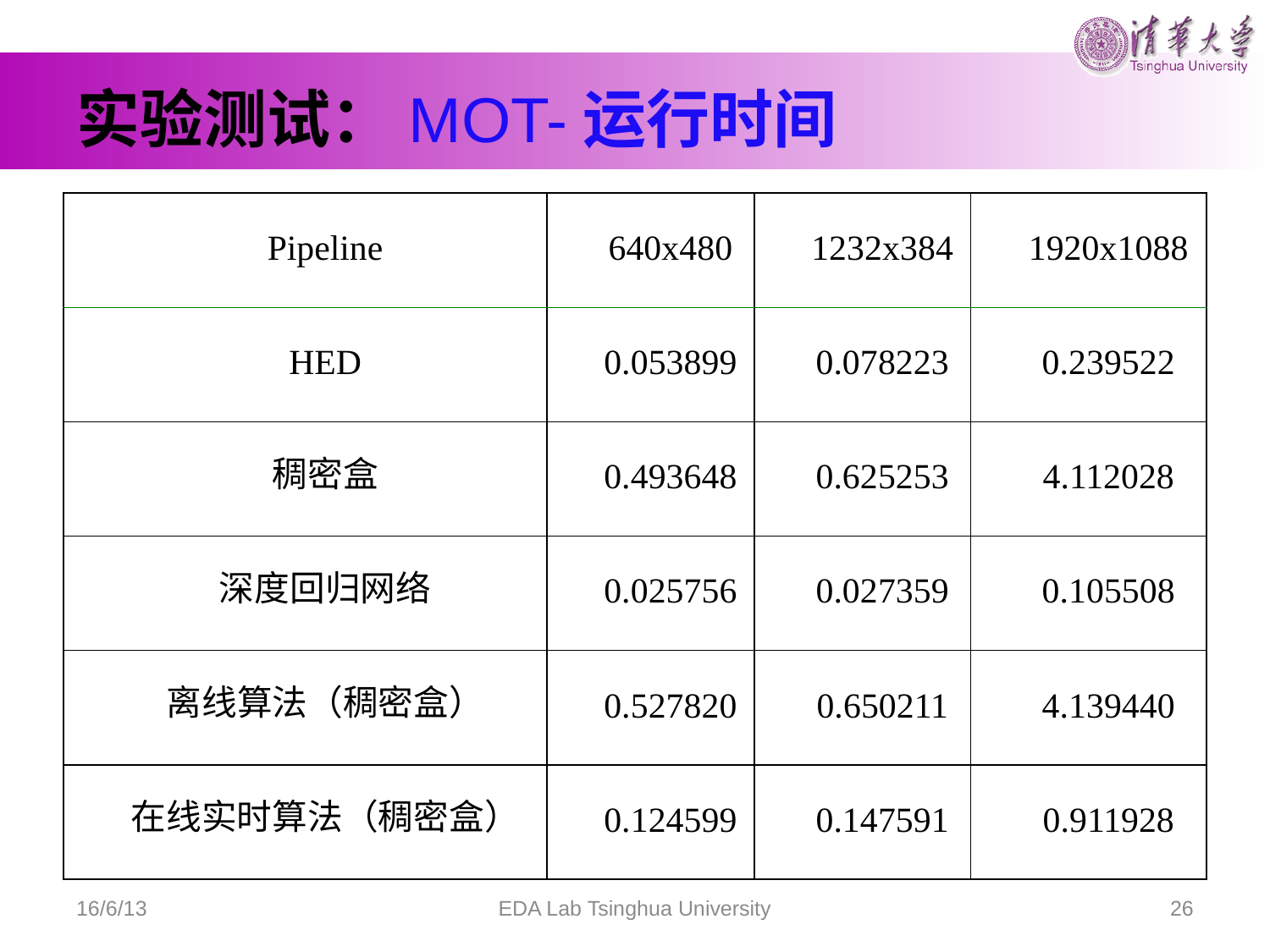

# 实验测试：MOT-运行时间

| Pipeline | 640x480 | 1232x384 | 1920x1088 |
| --- | --- | --- | --- |
| HED | 0.053899 | 0.078223 | 0.239522 |
| 稠密盒 | 0.493648 | 0.625253 | 4.112028 |
| 深度回归网络 | 0.025756 | 0.027359 | 0.105508 |
| 离线算法（稠密盒） | 0.527820 | 0.650211 | 4.139440 |
| 在线实时算法（稠密盒） | 0.124599 | 0.147591 | 0.911928 |
16/6/13
EDA Lab Tsinghua University
26